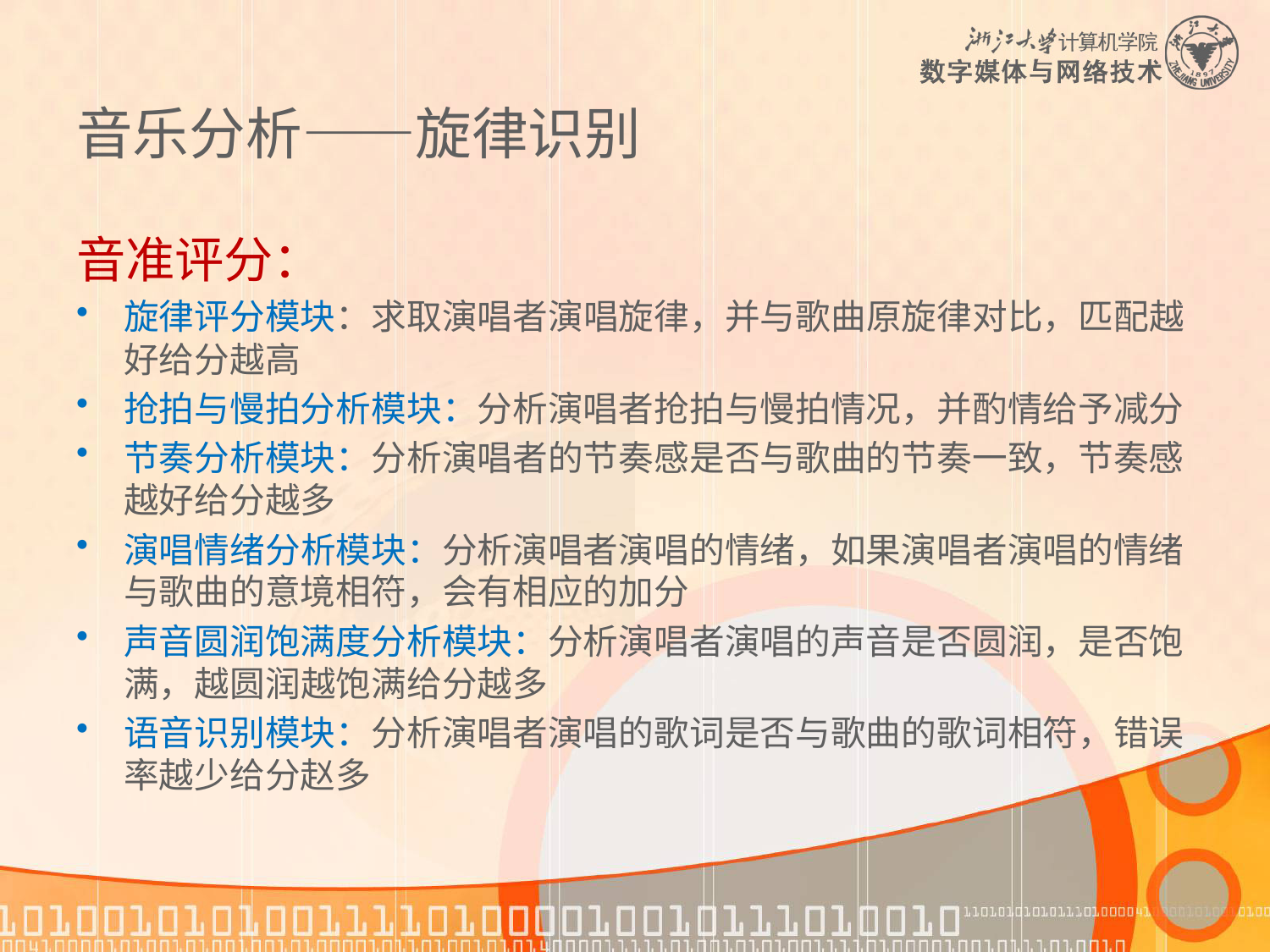

# 音乐分析——旋律识别
音准评分：
旋律评分模块：求取演唱者演唱旋律，并与歌曲原旋律对比，匹配越好给分越高
抢拍与慢拍分析模块：分析演唱者抢拍与慢拍情况，并酌情给予减分
节奏分析模块：分析演唱者的节奏感是否与歌曲的节奏一致，节奏感越好给分越多
演唱情绪分析模块：分析演唱者演唱的情绪，如果演唱者演唱的情绪与歌曲的意境相符，会有相应的加分
声音圆润饱满度分析模块：分析演唱者演唱的声音是否圆润，是否饱满，越圆润越饱满给分越多
语音识别模块：分析演唱者演唱的歌词是否与歌曲的歌词相符，错误率越少给分赵多